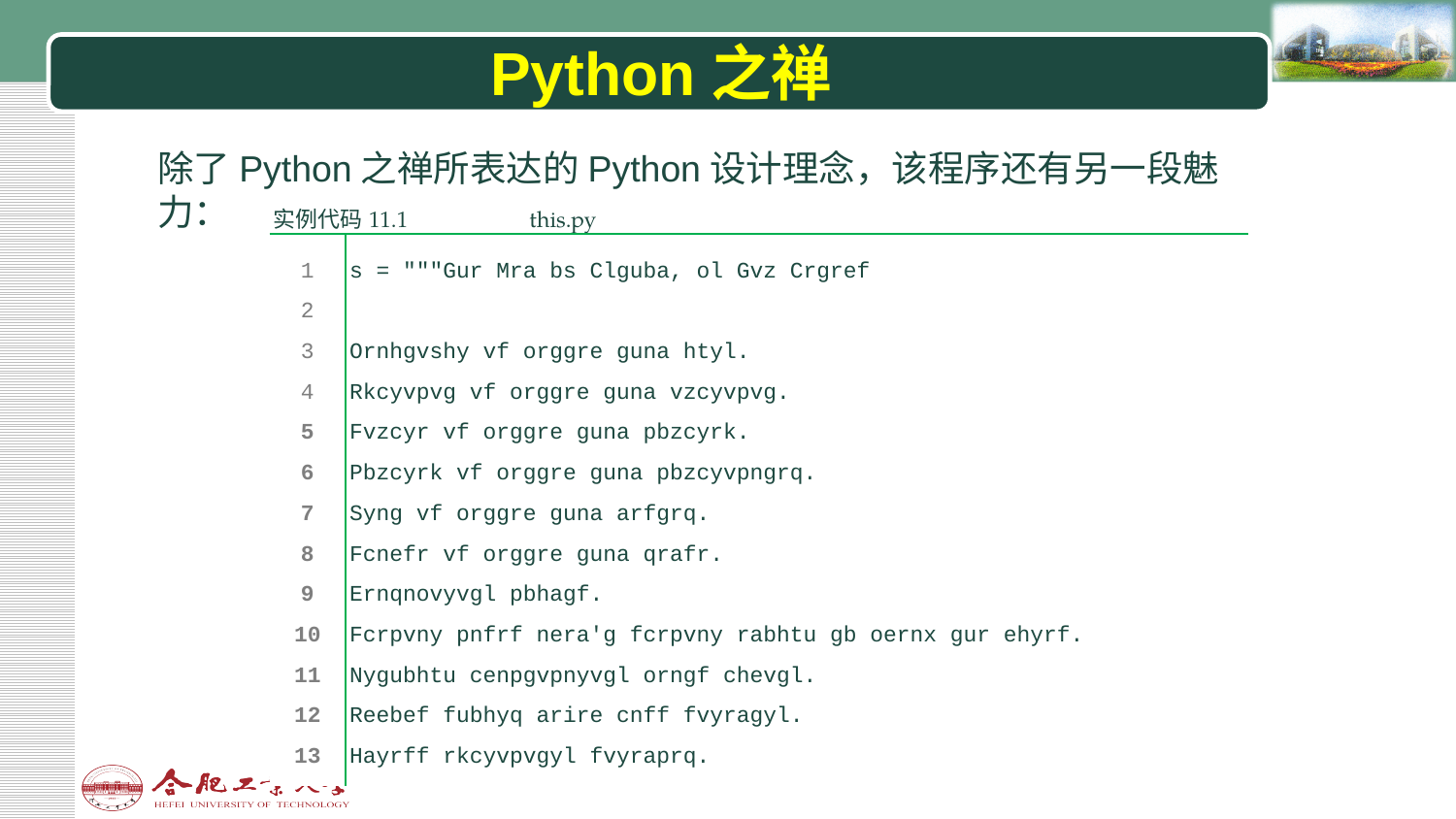

# Python之禅
除了Python之禅所表达的Python设计理念，该程序还有另一段魅力：
| 实例代码11.1 |  | this.py |  |
| --- | --- | --- | --- |
|  |  |  |  |
| 1 2 3 4 5 6 7 8 9 10 11 12 13 | s = """Gur Mra bs Clguba, ol Gvz Crgref   Ornhgvshy vf orggre guna htyl. Rkcyvpvg vf orggre guna vzcyvpvg. Fvzcyr vf orggre guna pbzcyrk. Pbzcyrk vf orggre guna pbzcyvpngrq. Syng vf orggre guna arfgrq. Fcnefr vf orggre guna qrafr. Ernqnovyvgl pbhagf. Fcrpvny pnfrf nera'g fcrpvny rabhtu gb oernx gur ehyrf. Nygubhtu cenpgvpnyvgl orngf chevgl. Reebef fubhyq arire cnff fvyragyl. Hayrff rkcyvpvgyl fvyraprq. |  |  |
|  |  |  |  |